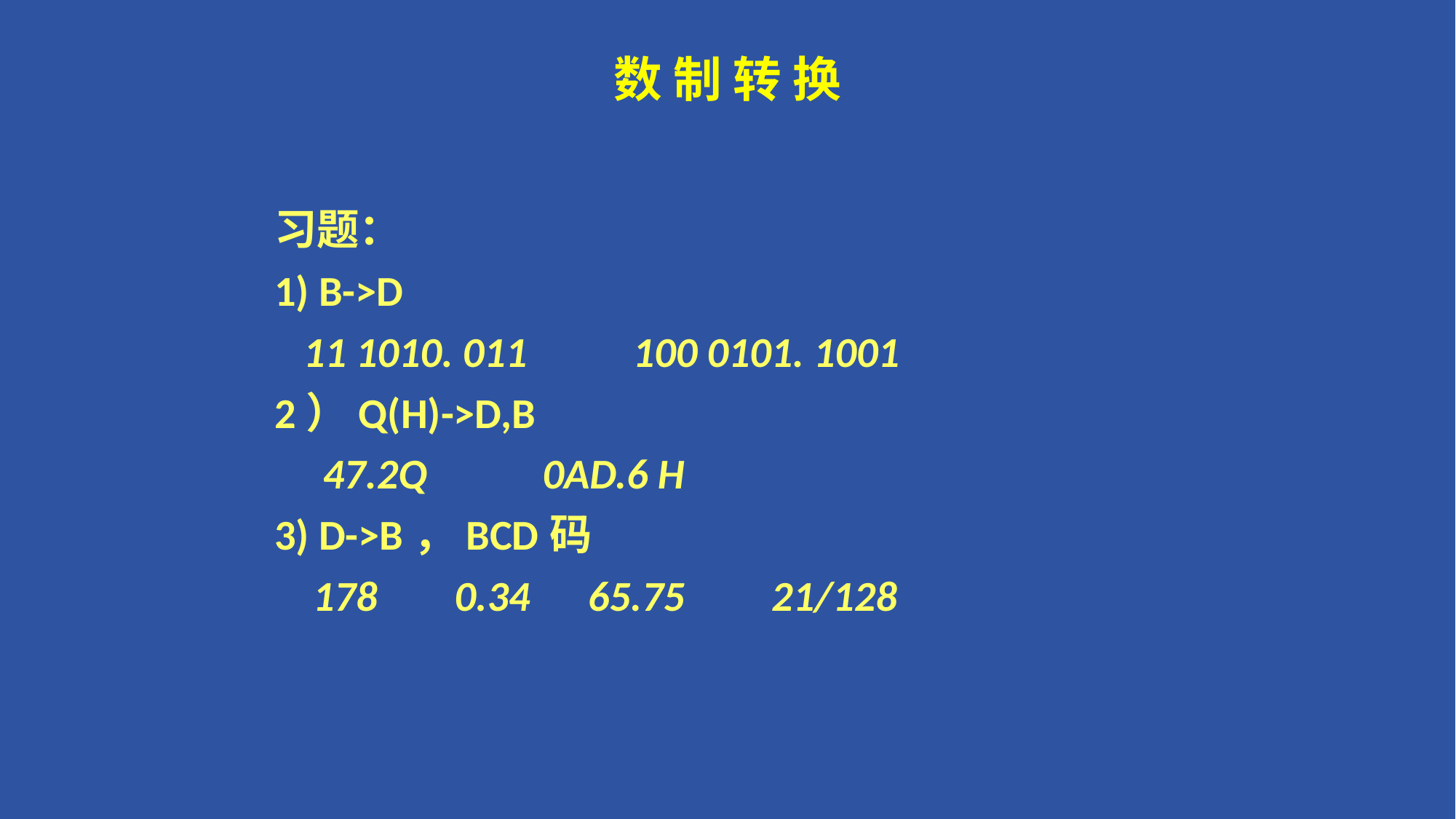

# 数 制 转 换
习题：
1) B->D
   11 1010. 011           100 0101. 1001
2）Q(H)->D,B
     47.2Q            0AD.6 H
3) D->B，BCD码
    178        0.34      65.75         21/128
73